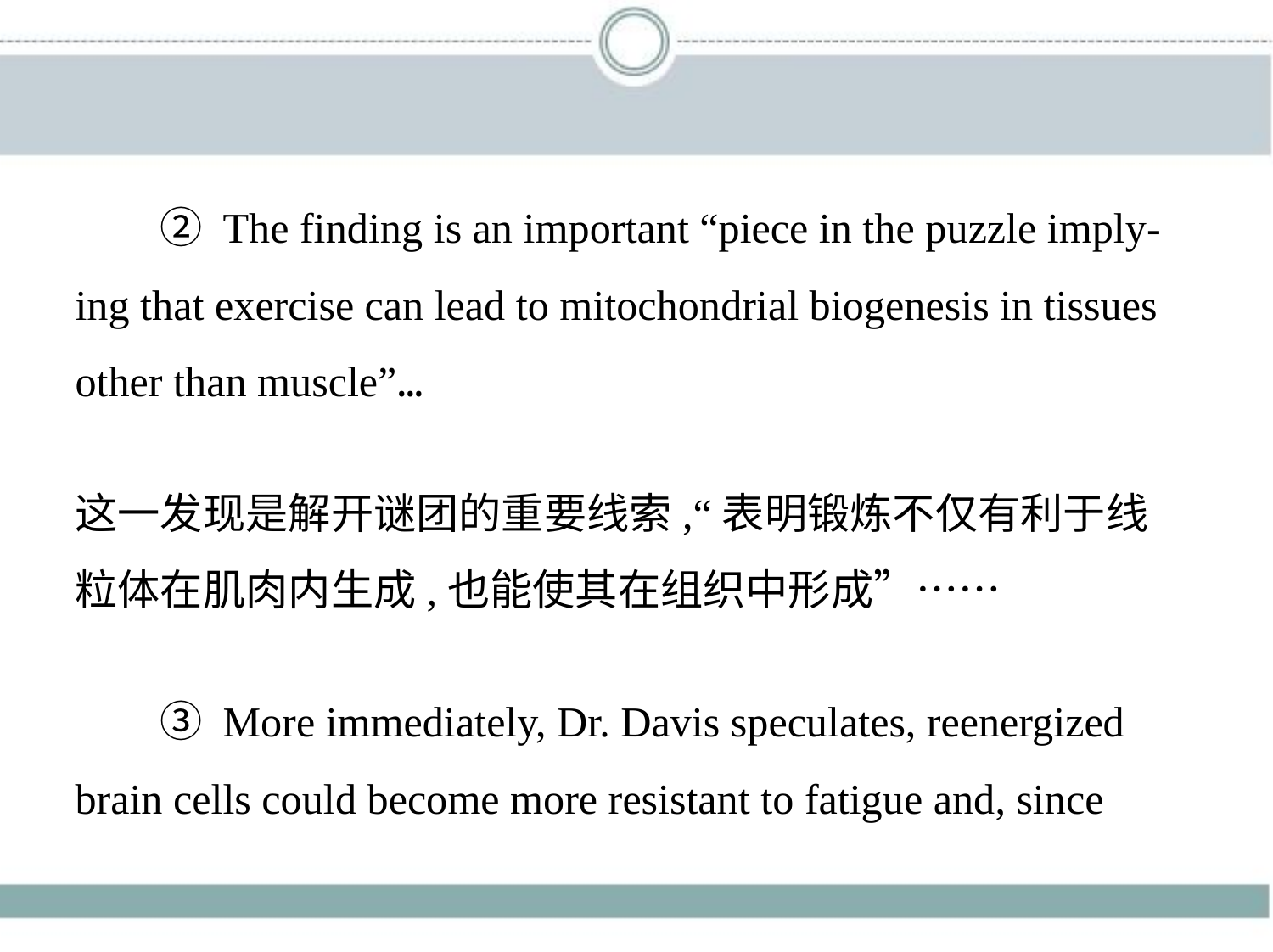

② The finding is an important “piece in the puzzle imply-
ing that exercise can lead to mitochondrial biogenesis in tissues
other than muscle”…
这一发现是解开谜团的重要线索,“表明锻炼不仅有利于线
粒体在肌肉内生成,也能使其在组织中形成”……
　　③ More immediately, Dr. Davis speculates, reenergized
brain cells could become more resistant to fatigue and, since